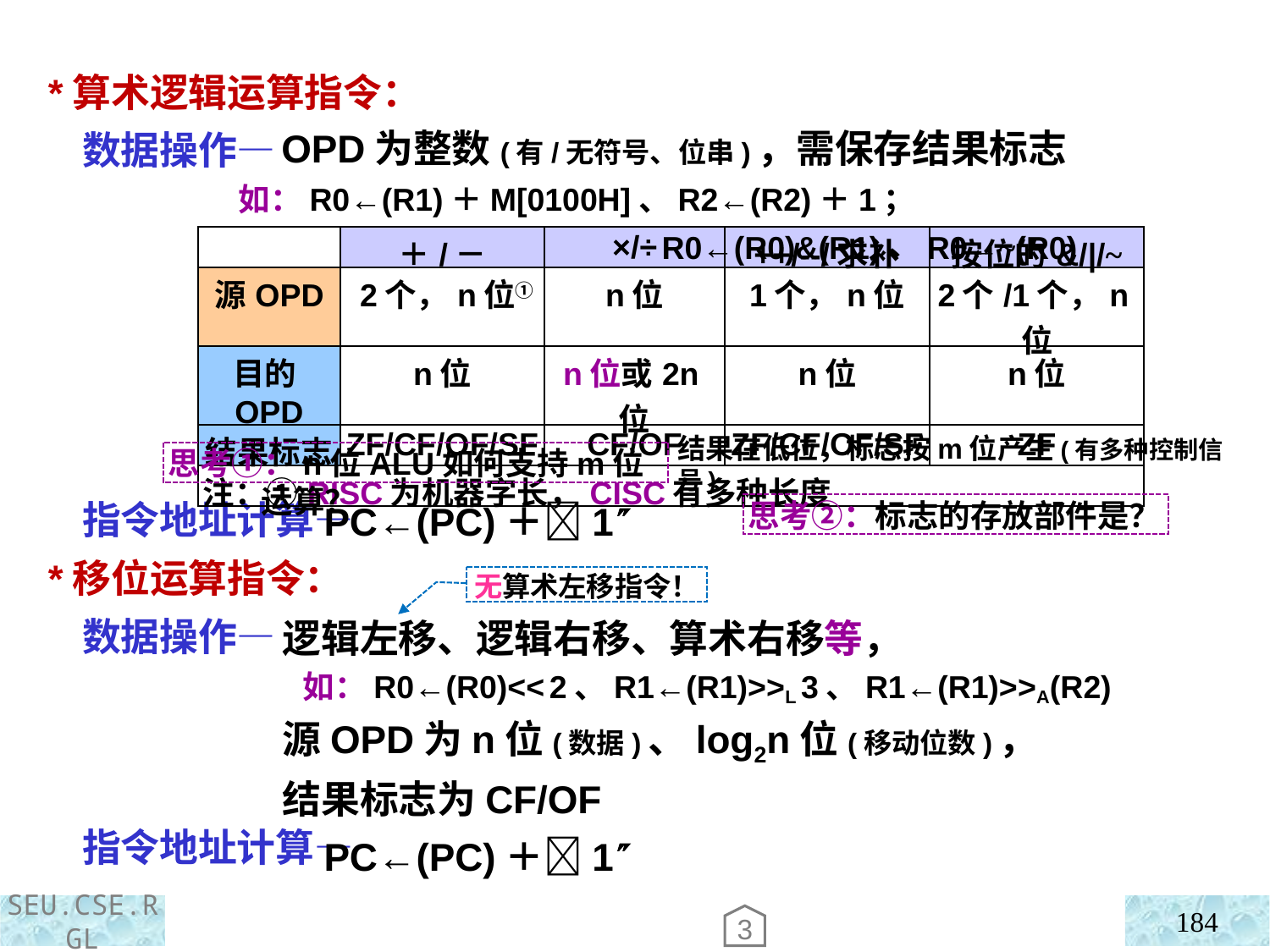

*算术逻辑运算指令：
    数据操作—

    指令地址计算—
 *移位运算指令：
    数据操作—

    指令地址计算—
    OPD为整数(有/无符号、位串)，需保存结果标志
如：R0←(R1)＋M[0100H]、R2←(R2)＋1；R0←(R0)&(R1)、R0←~(R0)
|  | ＋/－ | ×/÷ | ++/--/求补 | 按位的&/|/~ |
| --- | --- | --- | --- | --- |
| 源OPD | 2个，n位① | n位 | 1个，n位 | 2个/1个，n位 |
| 目的OPD | n位 | n位或2n位 | n位 | n位 |
| 结果标志 | ZF/CF/OF/SF | CF/OF | ZF/CF/OF/SF | ZF |
| 注：①RISC为机器字长，CISC有多种长度 |  |  |  |  |
结果在低位，标志按m位产生(有多种控制信号)
思考①：n位ALU如何支持m位运算？
        PC←(PC)＋″1″

    逻辑左移、逻辑右移、算术右移等，
        如：R0←(R0)<< 2、R1←(R1)>>L 3、R1←(R1)>>A(R2)
    源OPD为n位(数据)、log2n位(移动位数)，
    结果标志为CF/OF
        PC←(PC)＋″1″
思考②：标志的存放部件是？
无算术左移指令！
184
3